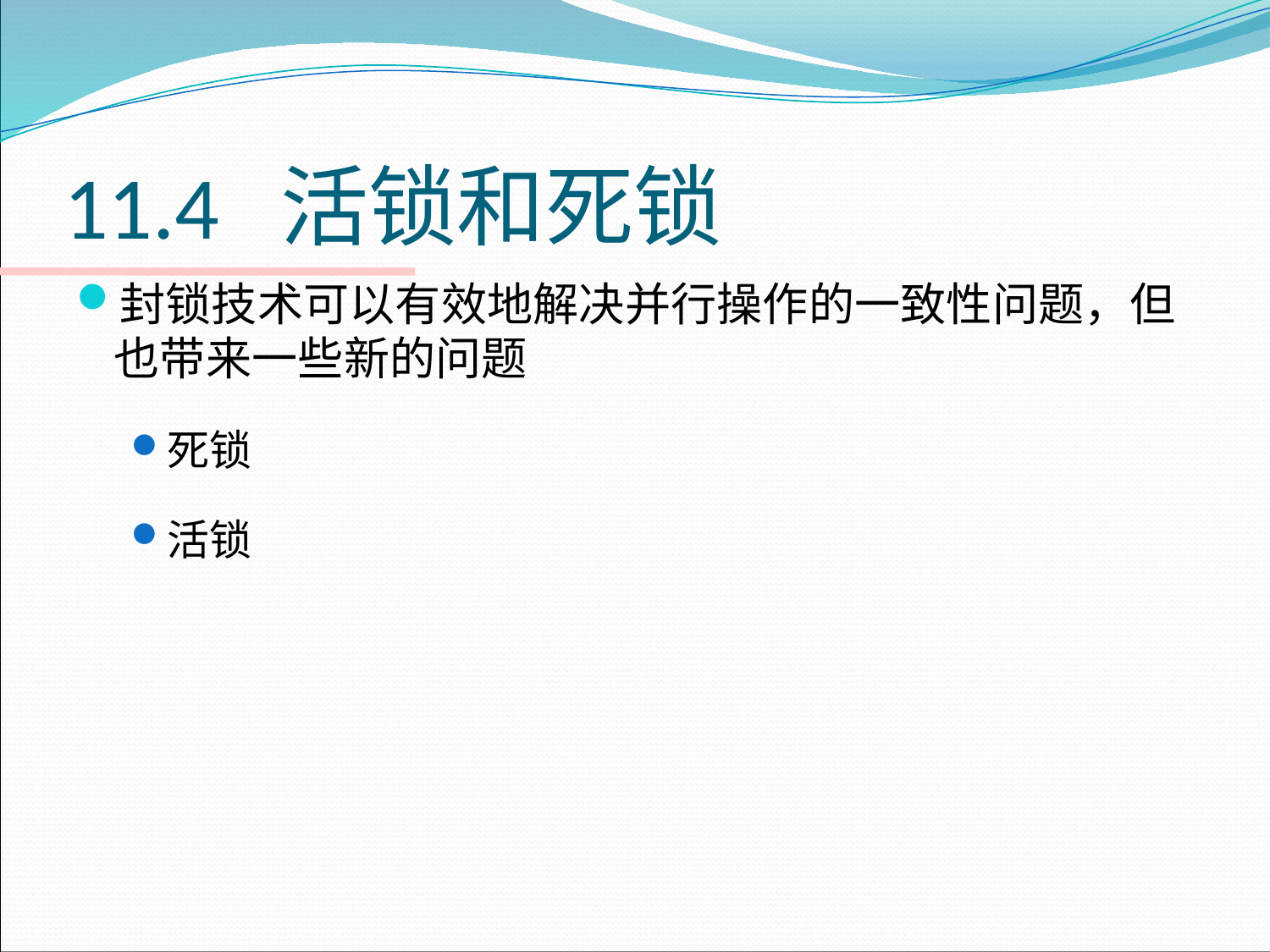

# 11.4  活锁和死锁
封锁技术可以有效地解决并行操作的一致性问题，但也带来一些新的问题
死锁
活锁
1018